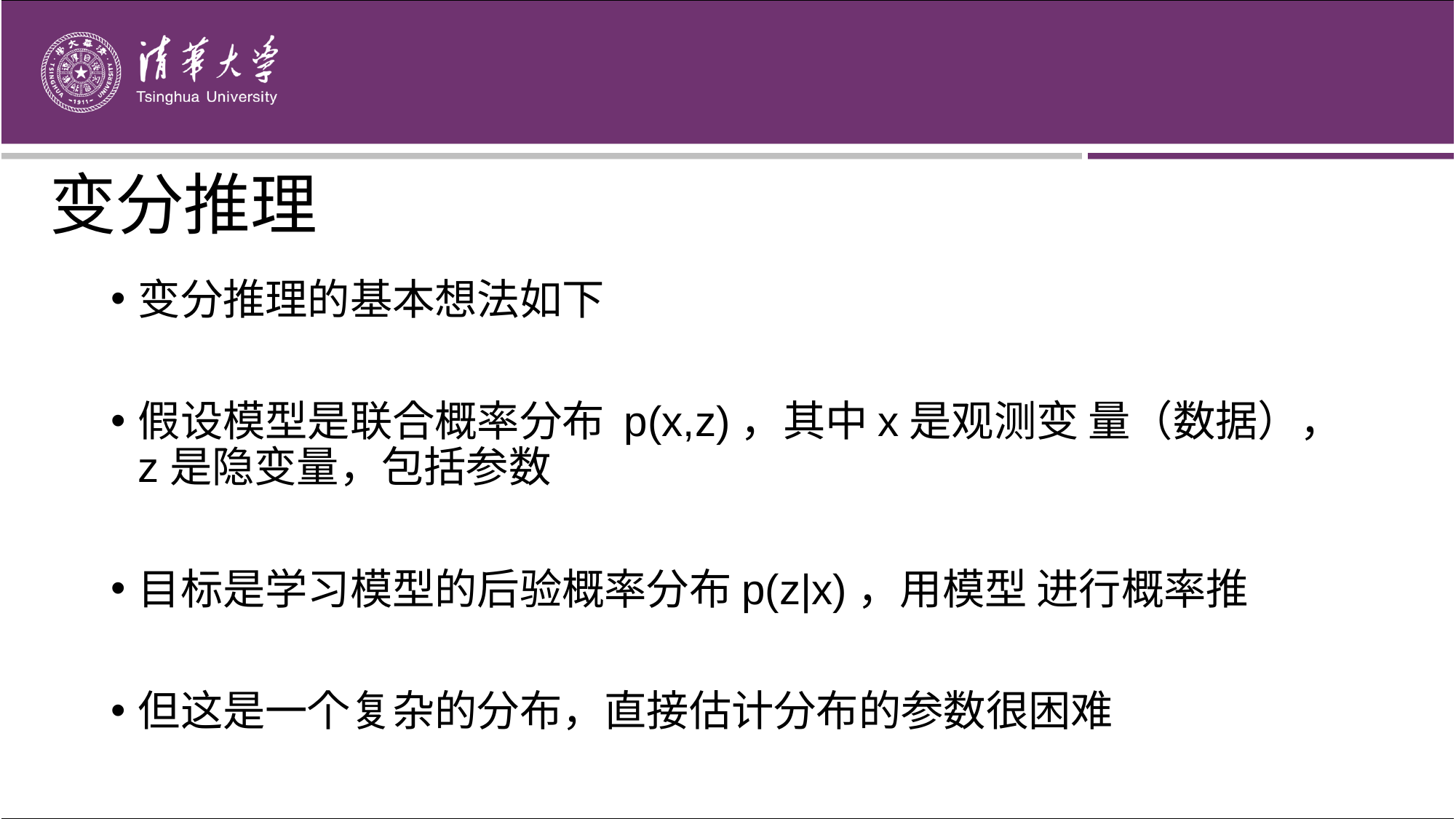

# 变分推理
变分推理的基本想法如下

假设模型是联合概率分布 p(x,z)，其中x是观测变 量（数据），z是隐变量，包括参数

目标是学习模型的后验概率分布p(z|x)，用模型 进行概率推

但这是一个复杂的分布，直接估计分布的参数很困难